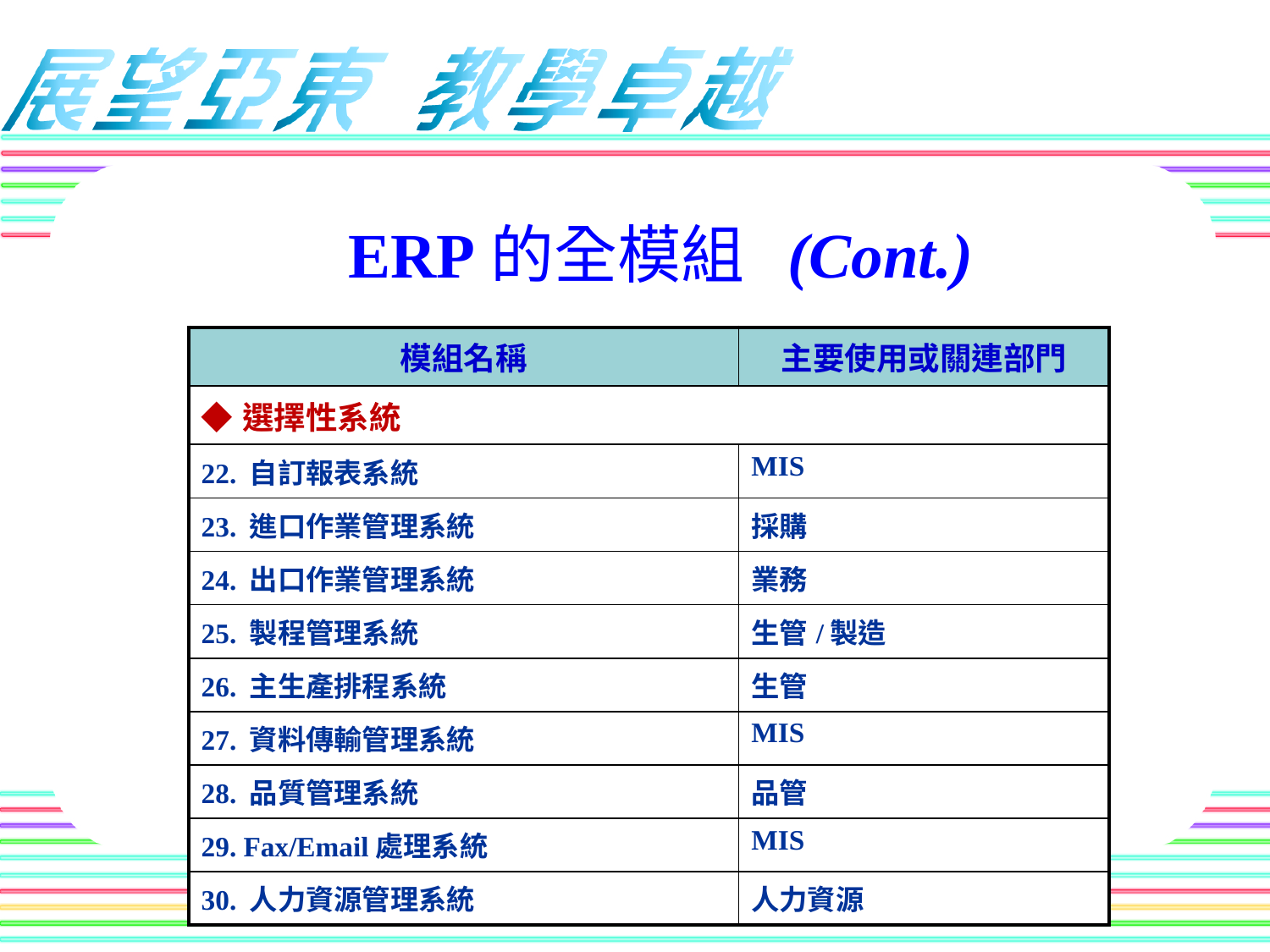

ERP的全模組  (Cont.)
| 模組名稱 | 主要使用或關連部門 |
| --- | --- |
| ◆選擇性系統 |  |
| 22. 自訂報表系統 | MIS |
| 23. 進口作業管理系統 | 採購 |
| 24. 出口作業管理系統 | 業務 |
| 25. 製程管理系統 | 生管/製造 |
| 26. 主生產排程系統 | 生管 |
| 27. 資料傳輸管理系統 | MIS |
| 28. 品質管理系統 | 品管 |
| 29. Fax/Email處理系統 | MIS |
| 30. 人力資源管理系統 | 人力資源 |